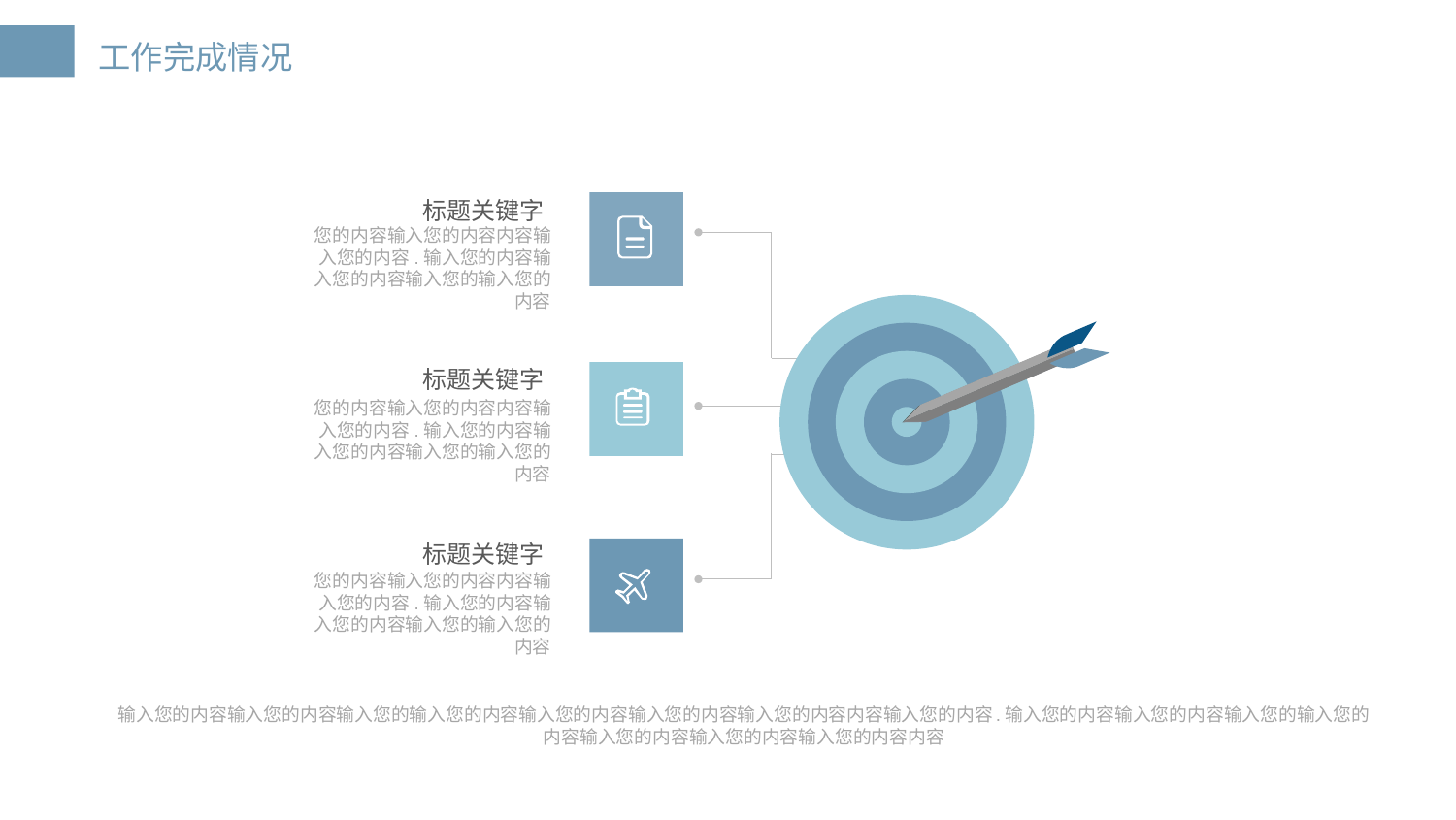

标题关键字

您的内容输入您的内容内容输入您的内容.输入您的内容输入您的内容输入您的输入您的内容
标题关键字

您的内容输入您的内容内容输入您的内容.输入您的内容输入您的内容输入您的输入您的内容
标题关键字

您的内容输入您的内容内容输入您的内容.输入您的内容输入您的内容输入您的输入您的内容

输入您的内容输入您的内容输入您的输入您的内容输入您的内容输入您的内容输入您的内容内容输入您的内容.输入您的内容输入您的内容输入您的输入您的内容输入您的内容输入您的内容输入您的内容内容